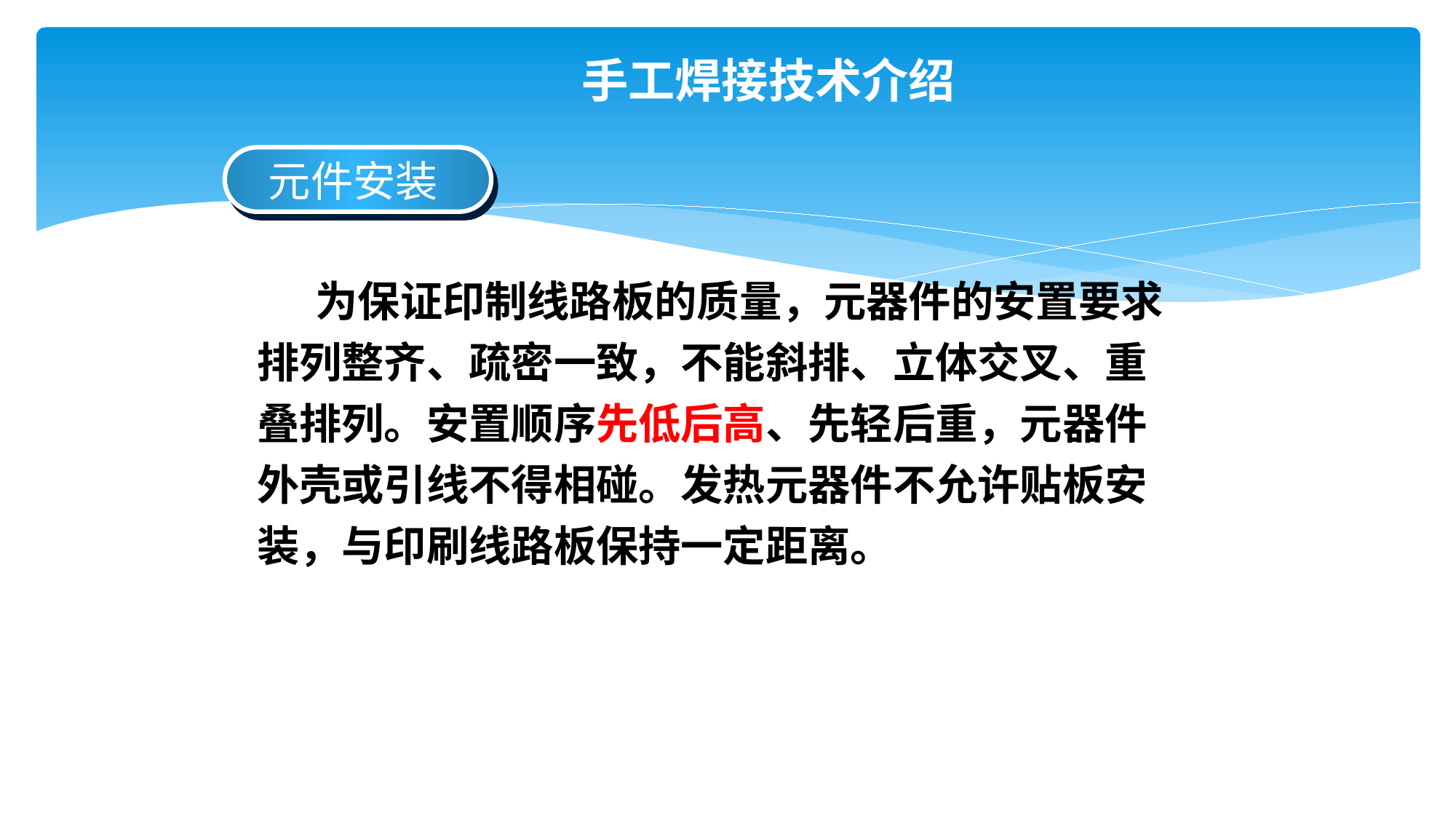

# 手工焊接技术介绍
元件安装
     为保证印制线路板的质量，元器件的安置要求排列整齐、疏密一致，不能斜排、立体交叉、重叠排列。安置顺序先低后高、先轻后重，元器件外壳或引线不得相碰。发热元器件不允许贴板安装，与印刷线路板保持一定距离。